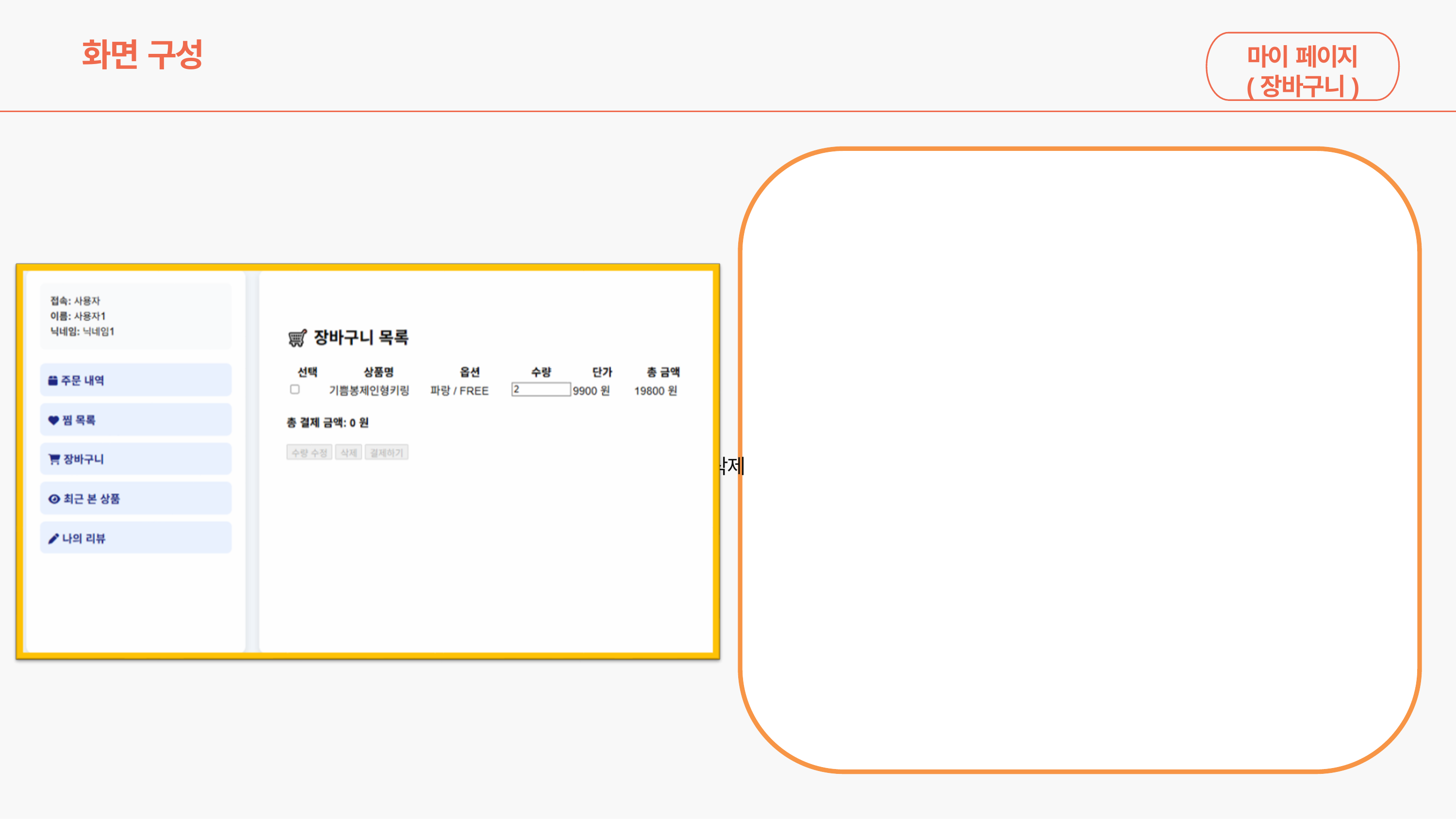

# 화면 구성
마이 페이지
(장바구니)

메인페이지에서 장바구니에 담은 경우 Basket table에 저장

결제완료시 Order Table로 복사되며 장바구니에 결제 완료된 상품
삭제

선택에 체크박스 활성화시 버튼이 활성화되며
수량 수정과 해당 품목 삭제, 다수 품목 결제 가능